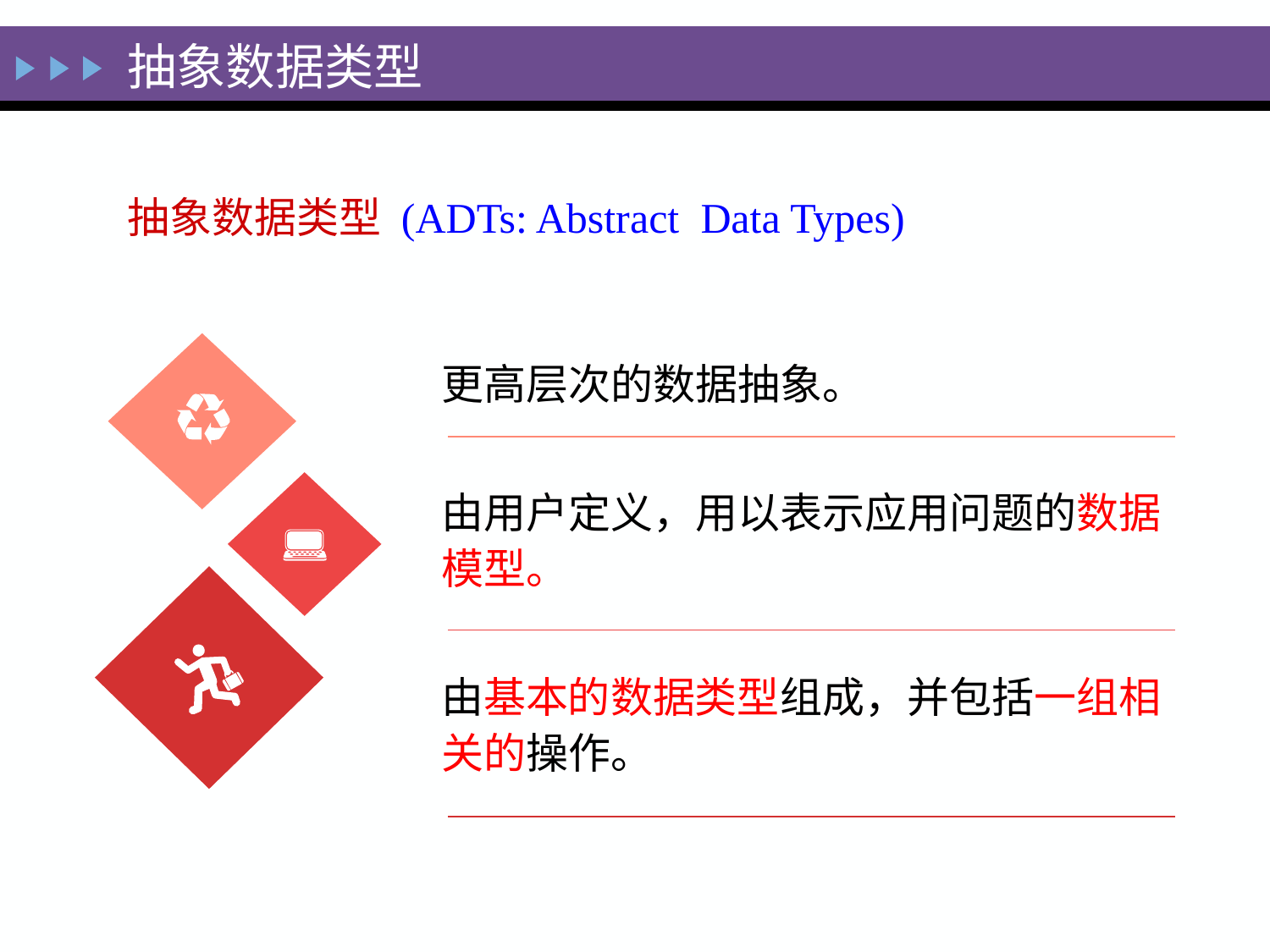

抽象数据类型
# 抽象数据类型 (ADTs: Abstract  Data Types)

更高层次的数据抽象。

由用户定义，用以表示应用问题的数据模型。

由基本的数据类型组成，并包括一组相关的操作。